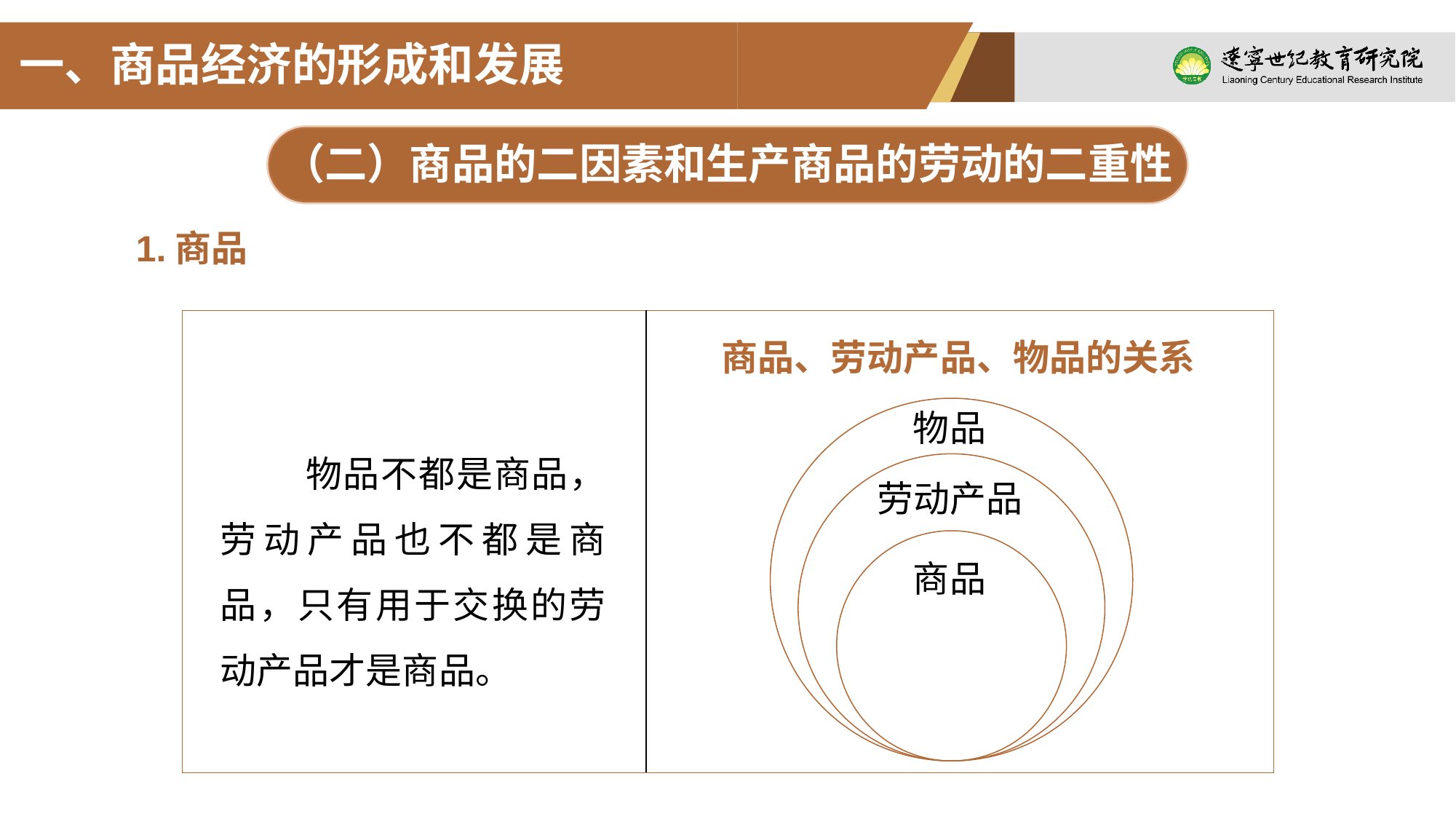

一、商品经济的形成和发展
（二）商品的二因素和生产商品的劳动的二重性
1.商品

商品、劳动产品、物品的关系

物品
物品不都是商品，劳动产品也不都是商品，只有用于交换的劳动产品才是商品。
劳动产品
商品